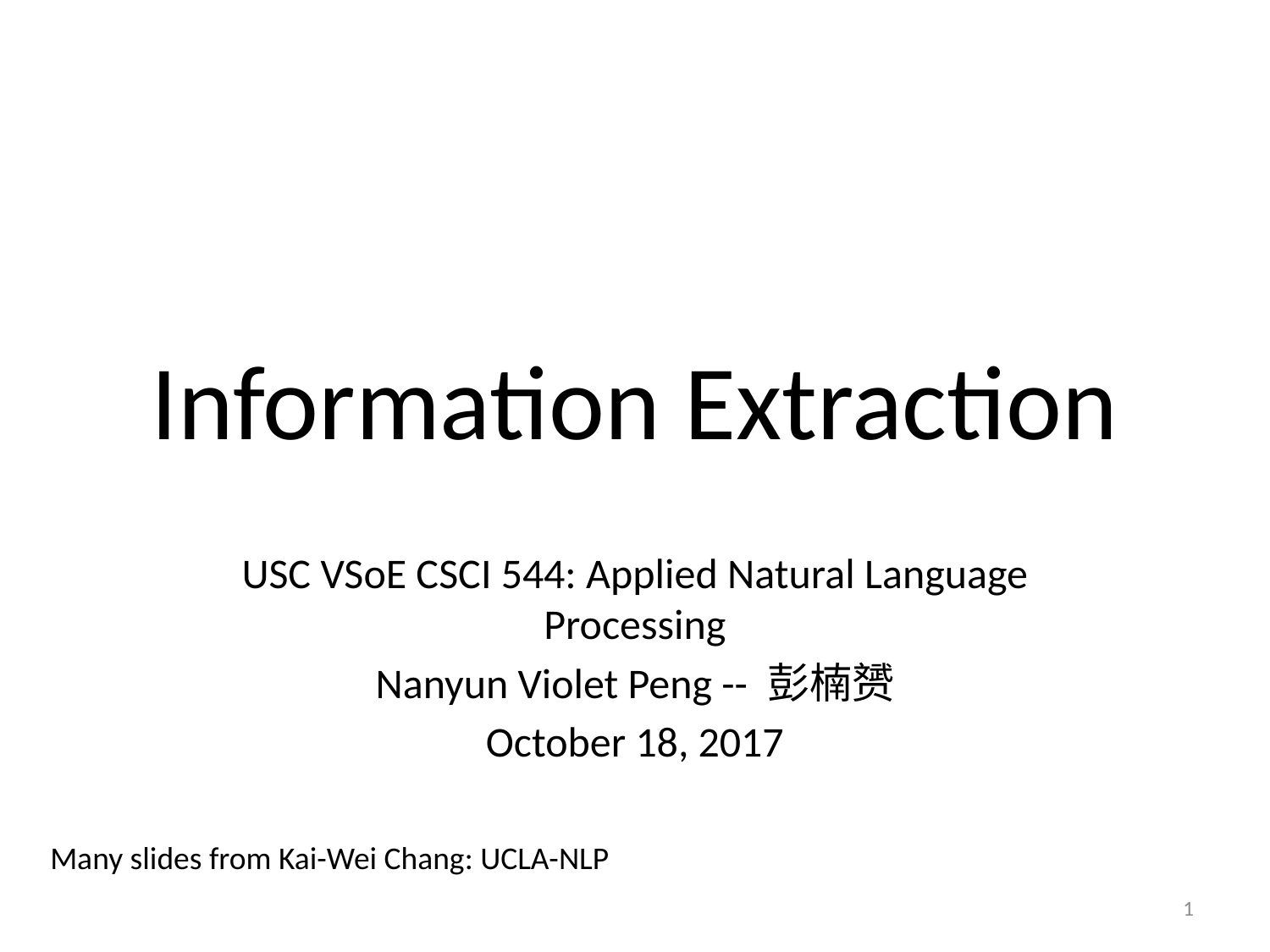

# Information Extraction
USC VSoE CSCI 544: Applied Natural Language Processing
Nanyun Violet Peng -- 彭楠赟
October 18, 2017
Many slides from Kai-Wei Chang: UCLA-NLP
1